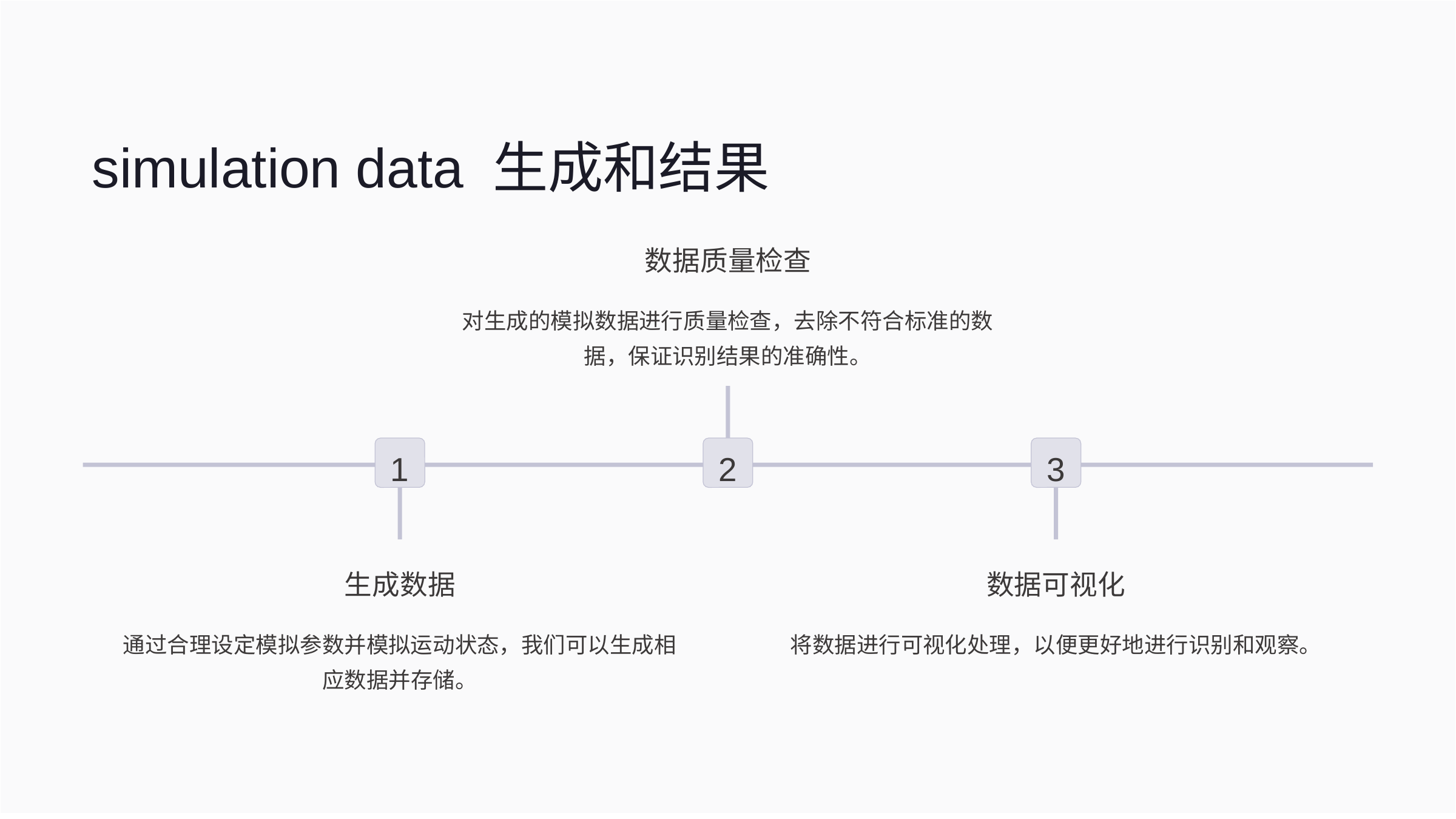

simulation data 生成和结果
数据质量检查
对生成的模拟数据进行质量检查，去除不符合标准的数据，保证识别结果的准确性。

1
2
3

生成数据
数据可视化
通过合理设定模拟参数并模拟运动状态，我们可以生成相应数据并存储。
将数据进行可视化处理，以便更好地进行识别和观察。